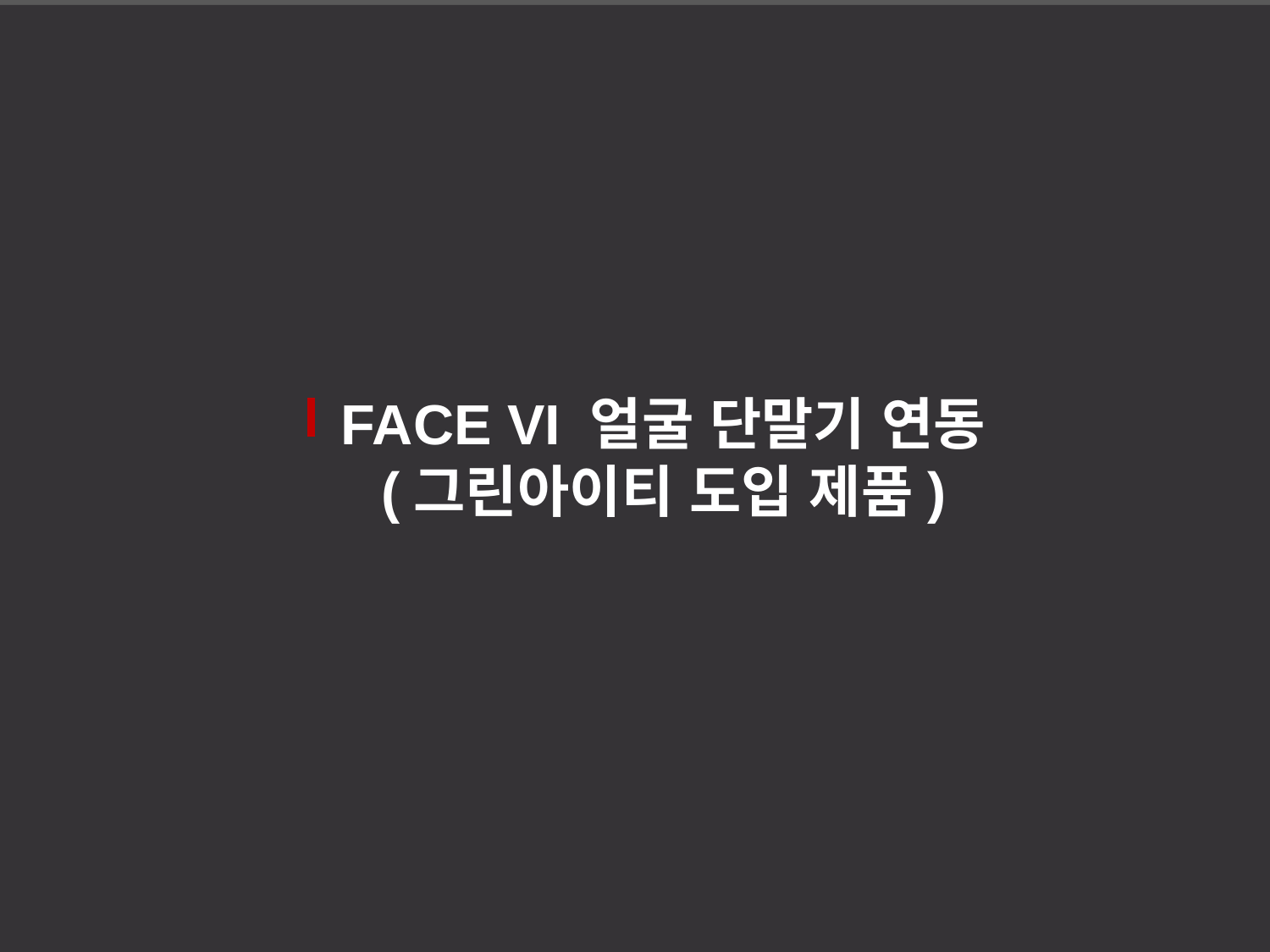

FACE VI 얼굴 단말기 연동
(그린아이티 도입 제품)